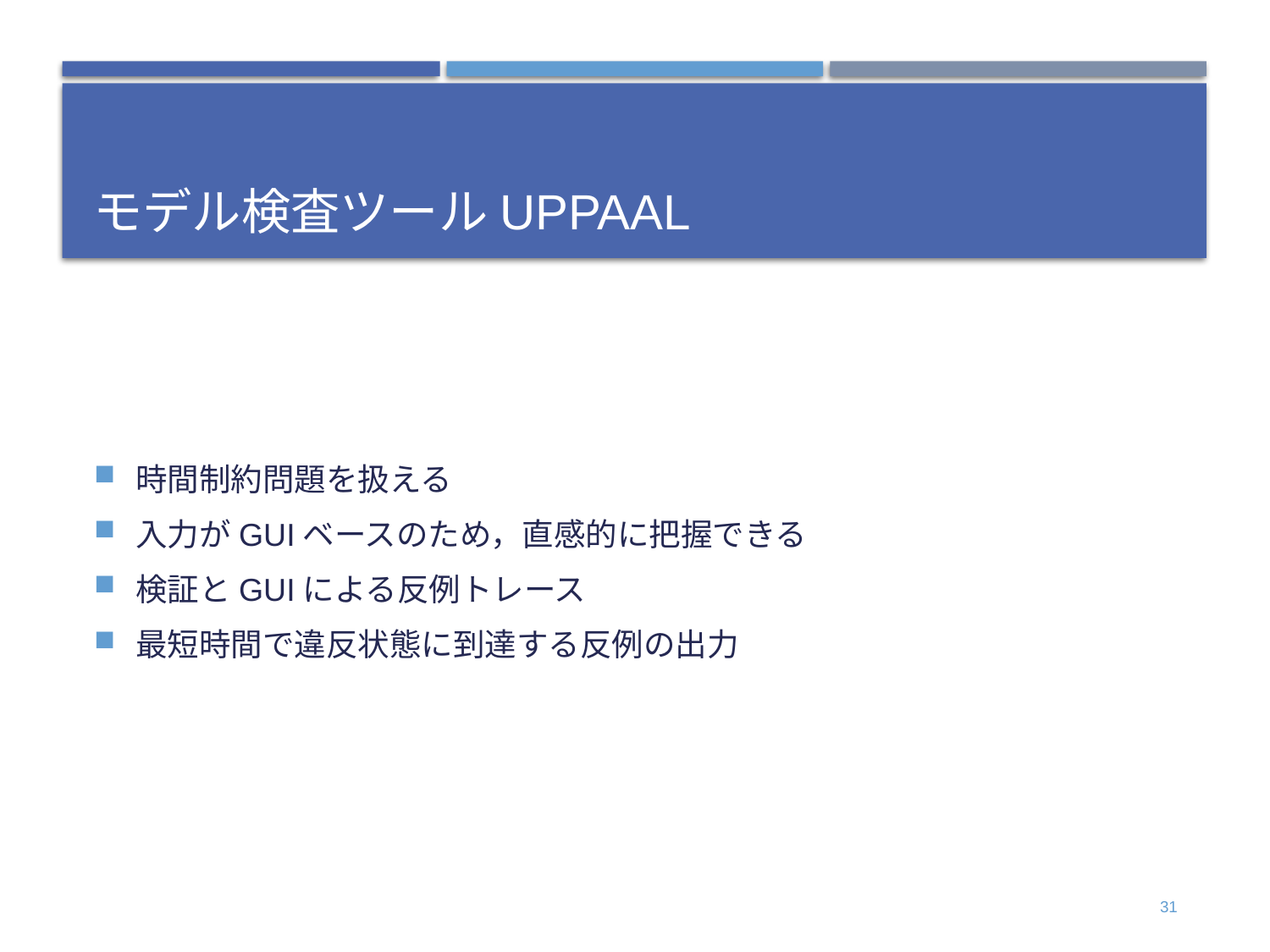

# モデル検査ツールUPPAAL
時間制約問題を扱える
入力がGUIベースのため，直感的に把握できる
検証とGUIによる反例トレース
最短時間で違反状態に到達する反例の出力
31